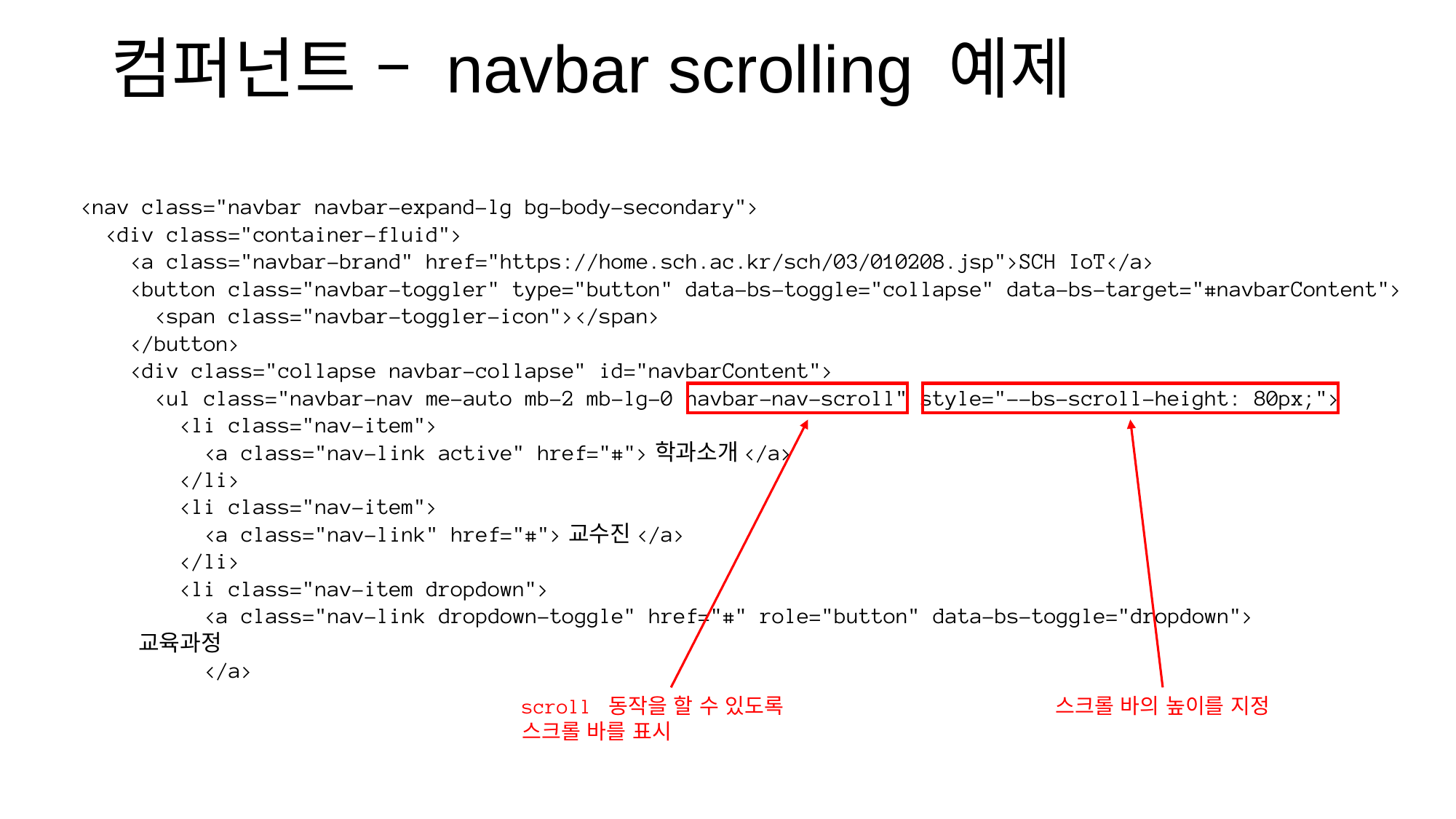

# 컴퍼넌트 – navbar scrolling 예제

    <nav class="navbar navbar-expand-lg bg-body-secondary">
      <div class="container-fluid">
        <a class="navbar-brand" href="https://home.sch.ac.kr/sch/03/010208.jsp">SCH IoT</a>
        <button class="navbar-toggler" type="button" data-bs-toggle="collapse" data-bs-target="#navbarContent">
          <span class="navbar-toggler-icon"></span>
        </button>
        <div class="collapse navbar-collapse" id="navbarContent">
          <ul class="navbar-nav me-auto mb-2 mb-lg-0 navbar-nav-scroll" style="--bs-scroll-height: 80px;">
            <li class="nav-item">
              <a class="nav-link active" href="#">학과소개</a>
            </li>
            <li class="nav-item">
              <a class="nav-link" href="#">교수진</a>
            </li>
            <li class="nav-item dropdown">
              <a class="nav-link dropdown-toggle" href="#" role="button" data-bs-toggle="dropdown">
                교육과정
              </a>

scroll 동작을 할 수 있도록 스크롤 바를 표시
스크롤 바의 높이를 지정